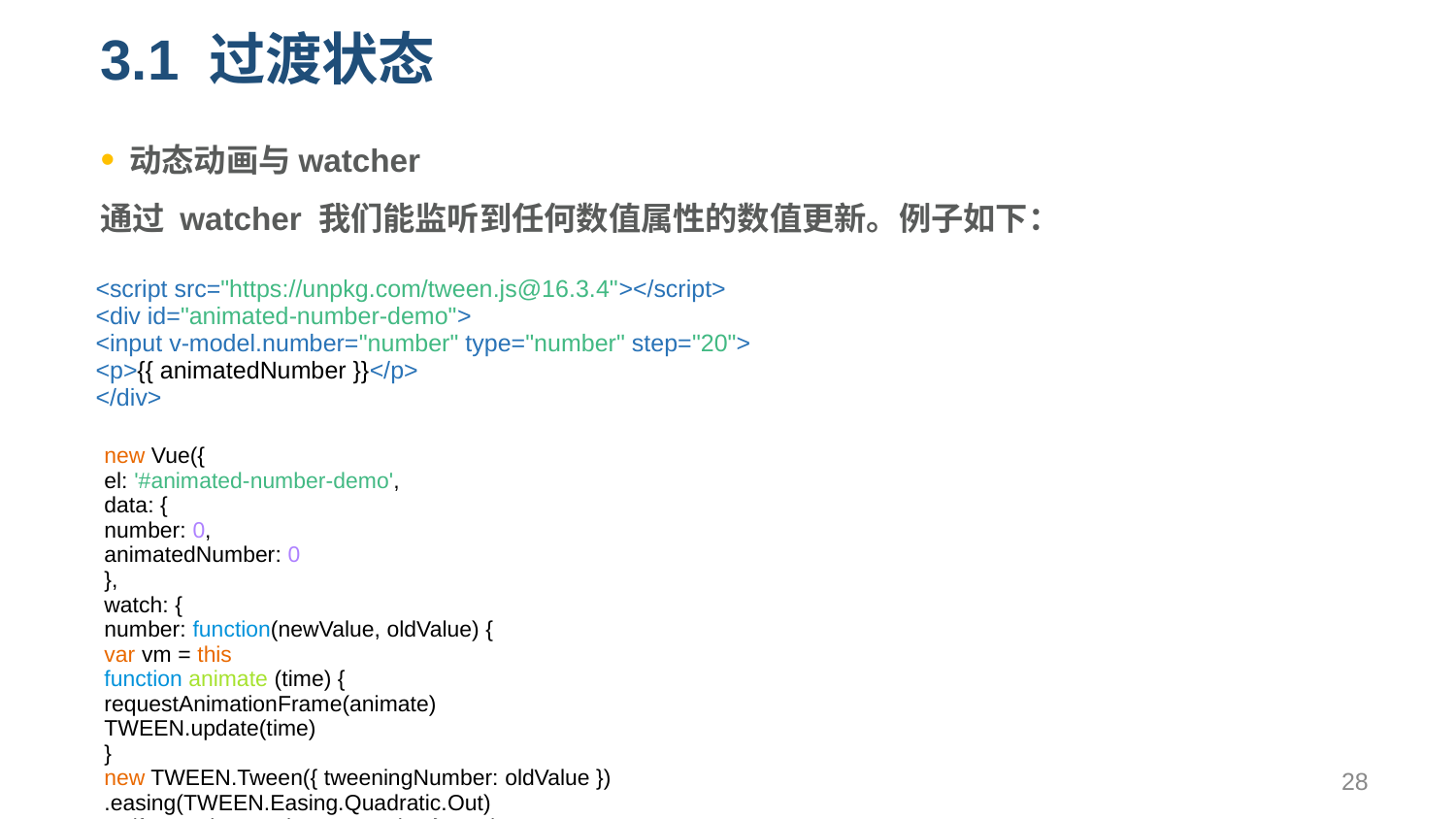

# 3.1 过渡状态
动态动画与watcher
通过 watcher 我们能监听到任何数值属性的数值更新。例子如下：

| <script src="https://unpkg.com/tween.js@16.3.4"></script> <div id="animated-number-demo"> <input v-model.number="number" type="number" step="20"> <p>{{ animatedNumber }}</p> </div> |
| --- |
| new Vue({ el: '#animated-number-demo', data: { number: 0, animatedNumber: 0 }, watch: { number: function(newValue, oldValue) { var vm = this function animate (time) { requestAnimationFrame(animate) TWEEN.update(time) } new TWEEN.Tween({ tweeningNumber: oldValue }) .easing(TWEEN.Easing.Quadratic.Out) .to({ tweeningNumber: newValue }, 500) .onUpdate(function () { vm.animatedNumber = this.tweeningNumber.toFixed(0) }) .start() animate() } } }) |
| --- |
28